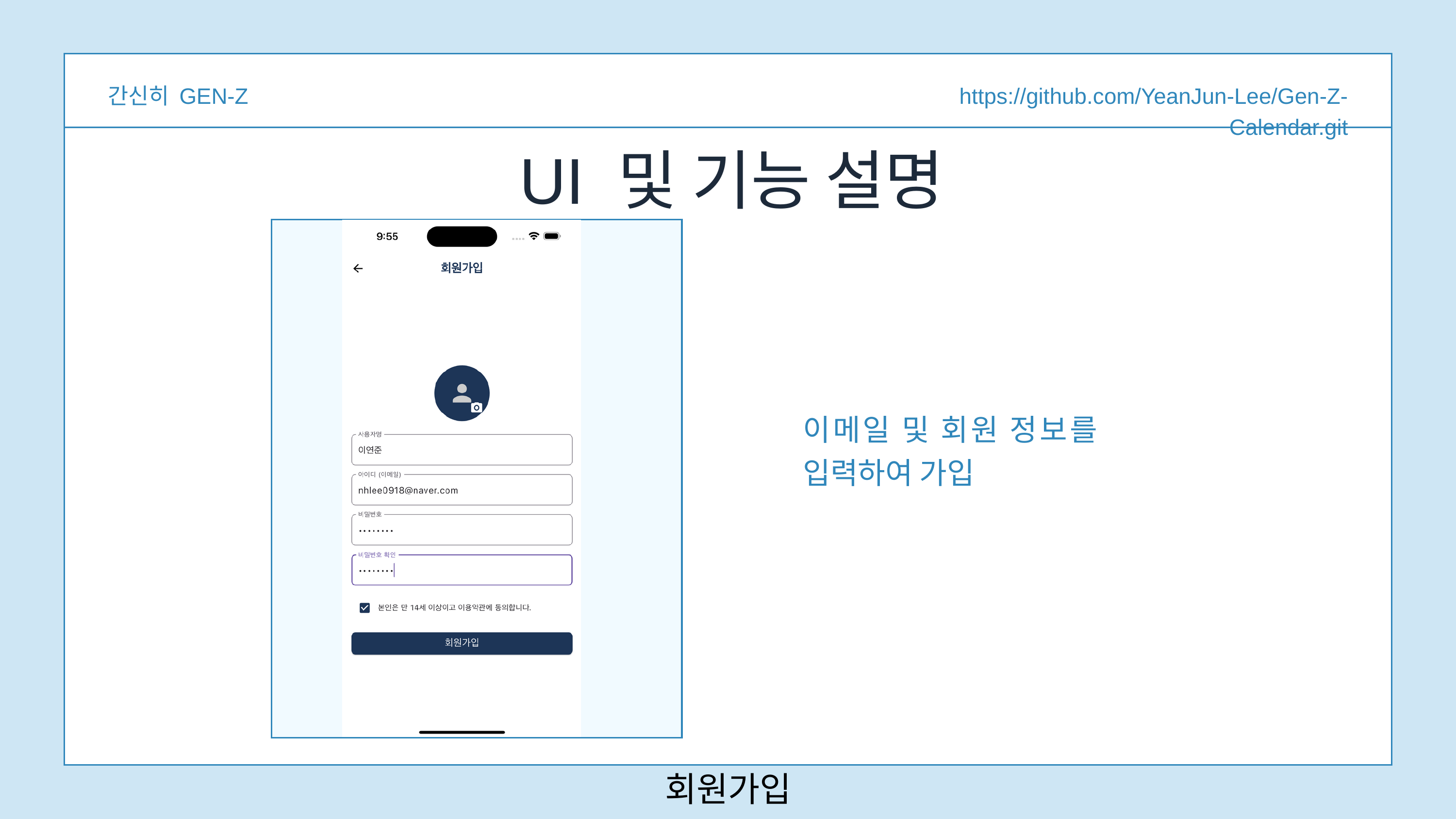

간신히 GEN-Z
https://github.com/YeanJun-Lee/Gen-Z-Calendar.git
UI 및 기능 설명

이메일 및 회원 정보를 입력하여 가입
회원가입